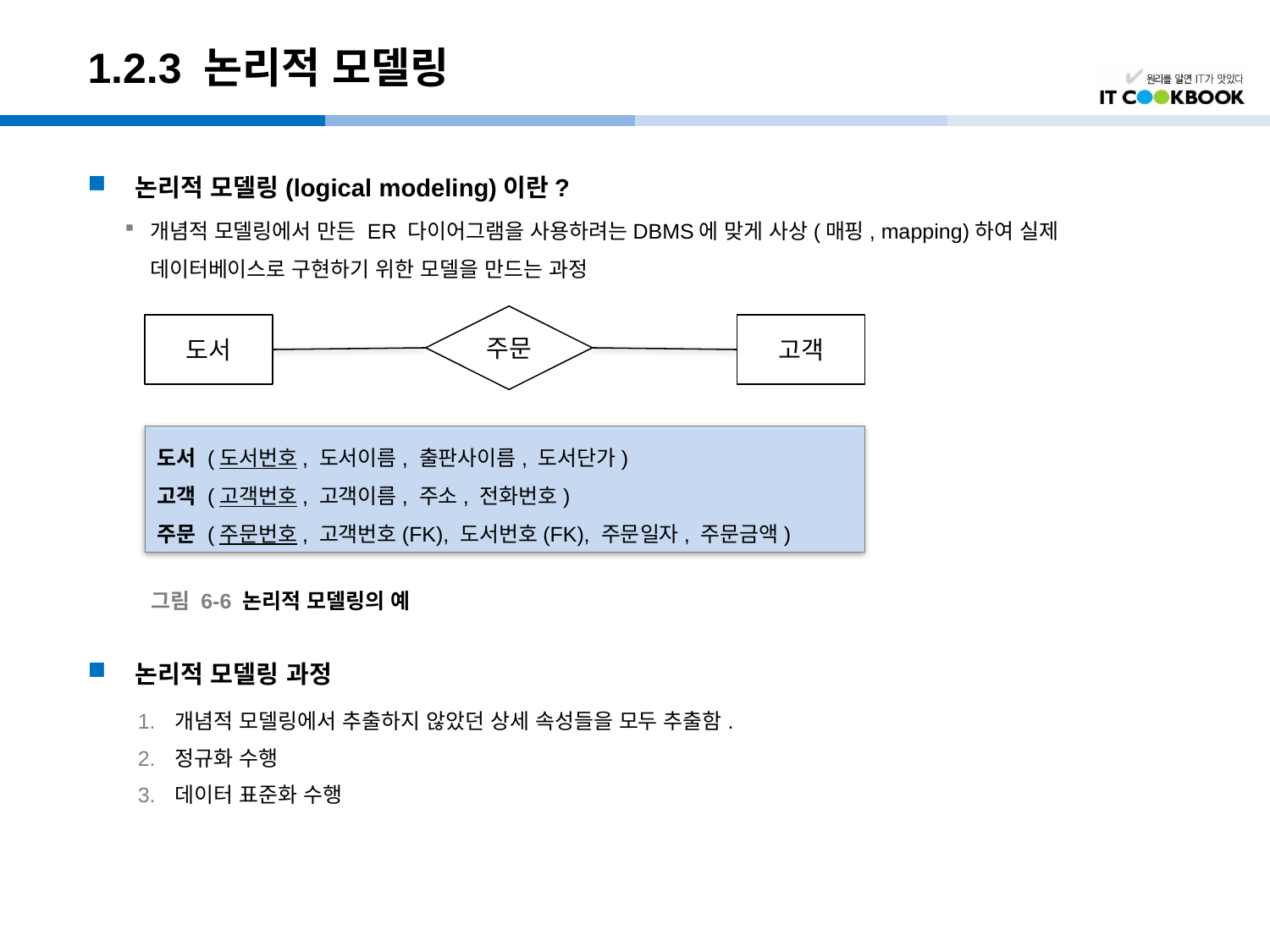

# 1.2.3 논리적 모델링
논리적 모델링(logical modeling)이란?
개념적 모델링에서 만든 ER 다이어그램을 사용하려는DBMS에 맞게 사상(매핑, mapping)하여 실제 데이터베이스로 구현하기 위한 모델을 만드는 과정

논리적 모델링 과정

개념적 모델링에서 추출하지 않았던 상세 속성들을 모두 추출함.
정규화 수행
데이터 표준화 수행
주문
도서
고객
도서 (도서번호, 도서이름, 출판사이름, 도서단가)
고객 (고객번호, 고객이름, 주소, 전화번호)
주문 (주문번호, 고객번호(FK), 도서번호(FK), 주문일자, 주문금액)
그림 6-6 논리적 모델링의 예